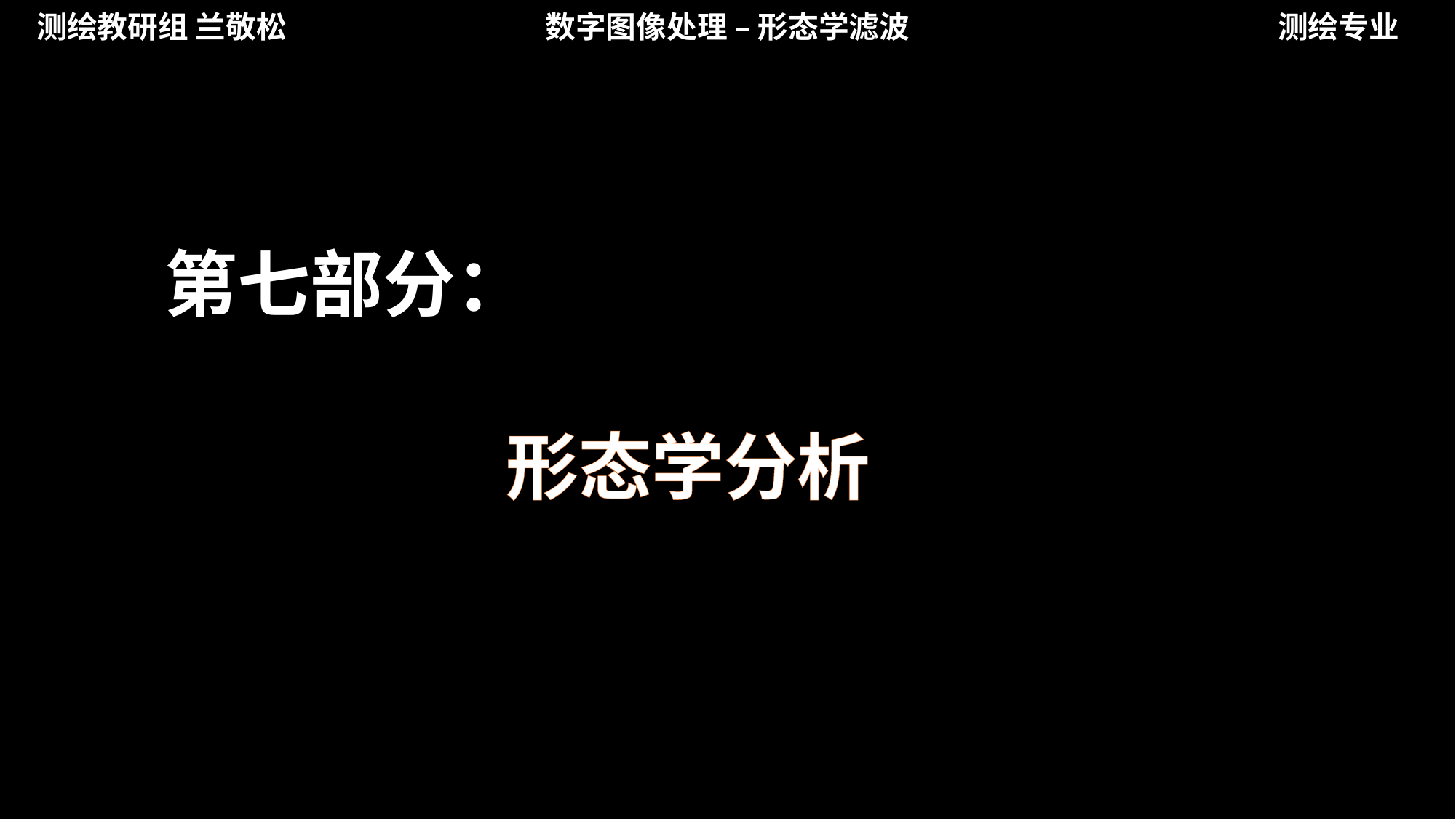

测绘教研组 兰敬松
数字图像处理 – 形态学滤波
测绘专业
第七部分：
形态学分析